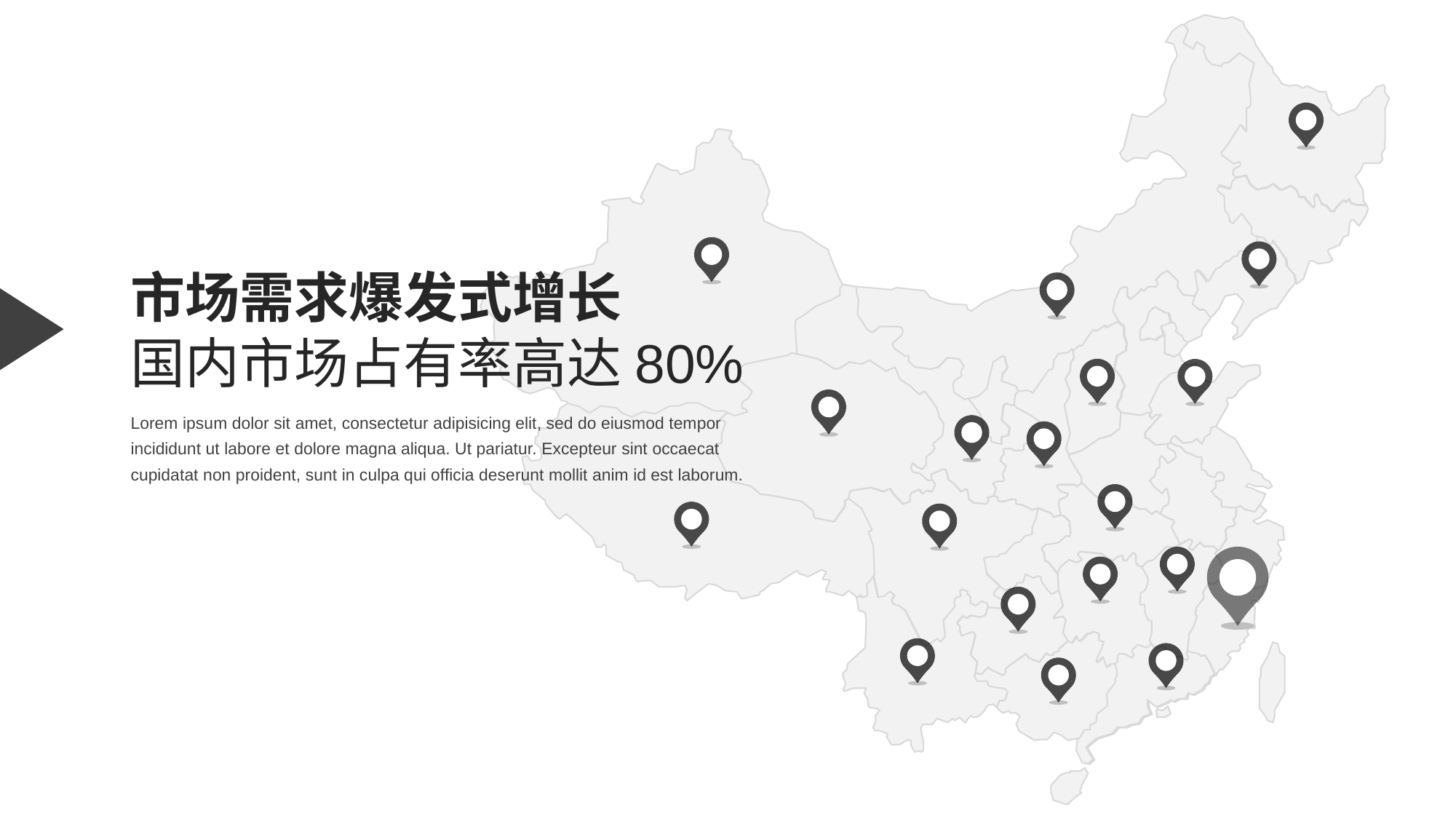

市场需求爆发式增长
国内市场占有率高达80%

Lorem ipsum dolor sit amet, consectetur adipisicing elit, sed do eiusmod tempor incididunt ut labore et dolore magna aliqua. Ut pariatur. Excepteur sint occaecat cupidatat non proident, sunt in culpa qui officia deserunt mollit anim id est laborum.